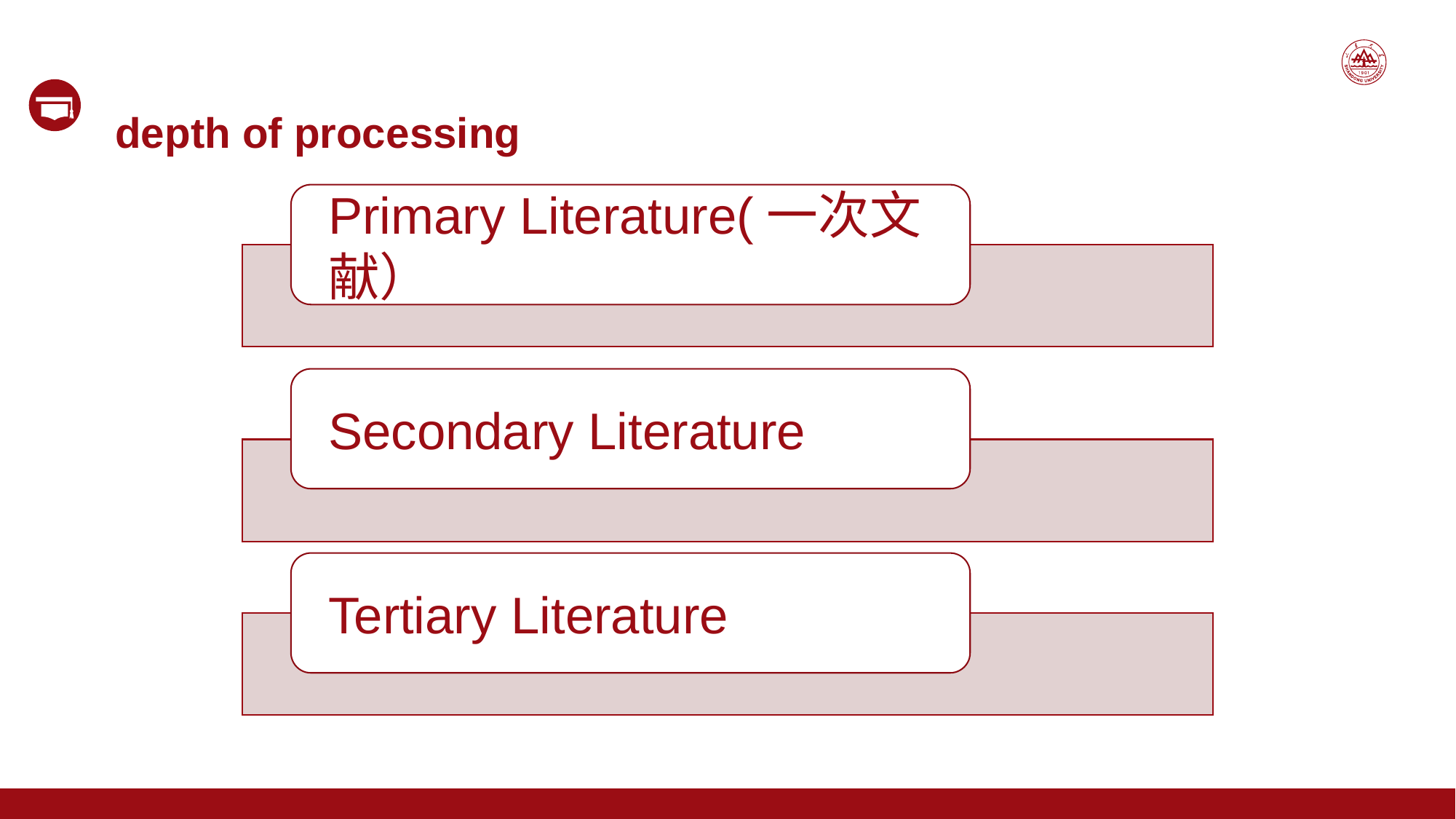

depth of processing

Primary Literature(一次文献）
Secondary Literature
Tertiary Literature